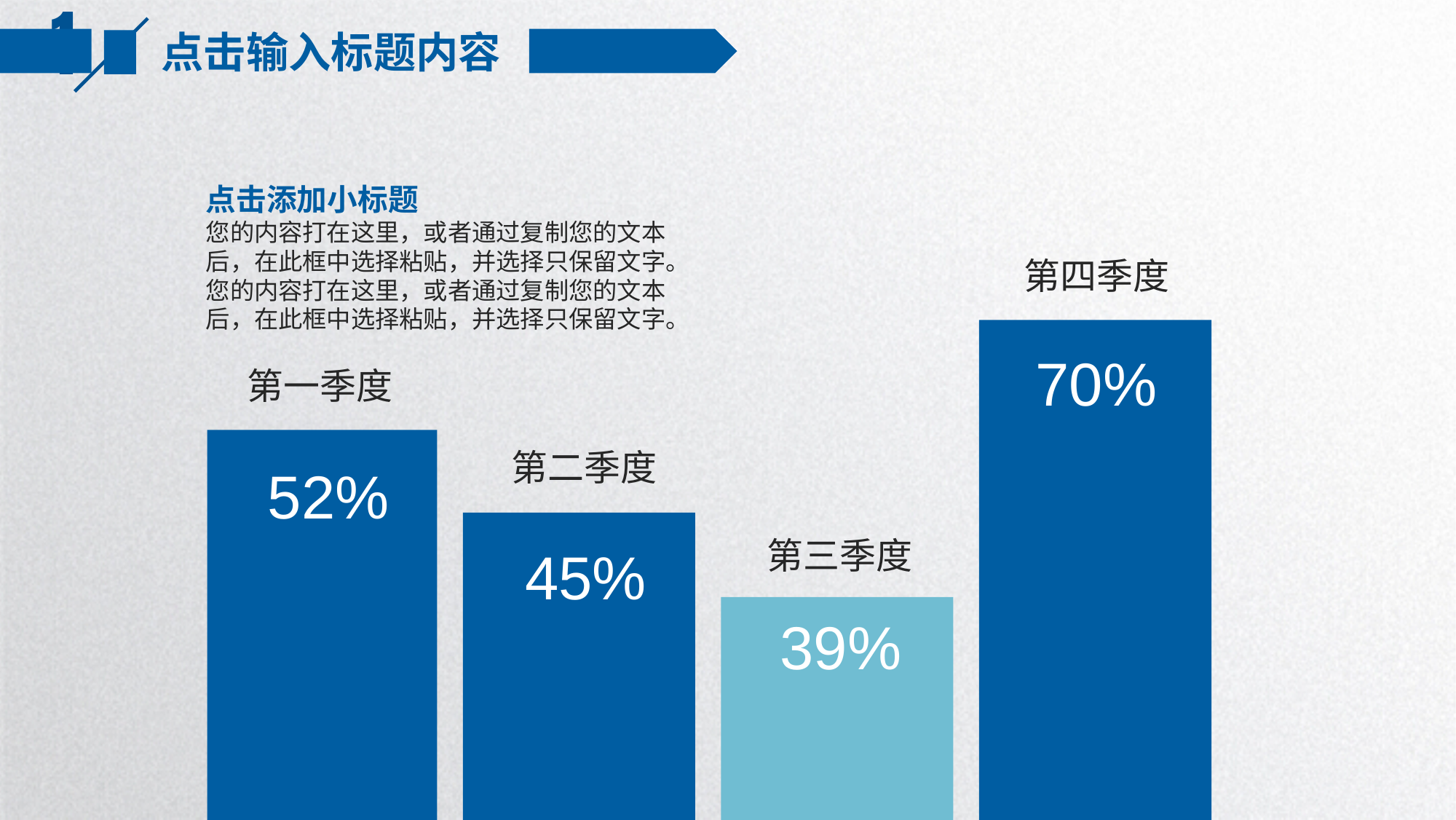

点击输入标题内容

点击添加小标题
您的内容打在这里，或者通过复制您的文本后，在此框中选择粘贴，并选择只保留文字。
您的内容打在这里，或者通过复制您的文本后，在此框中选择粘贴，并选择只保留文字。
第四季度

70%
第一季度

第二季度
52%

45%
第三季度

39%